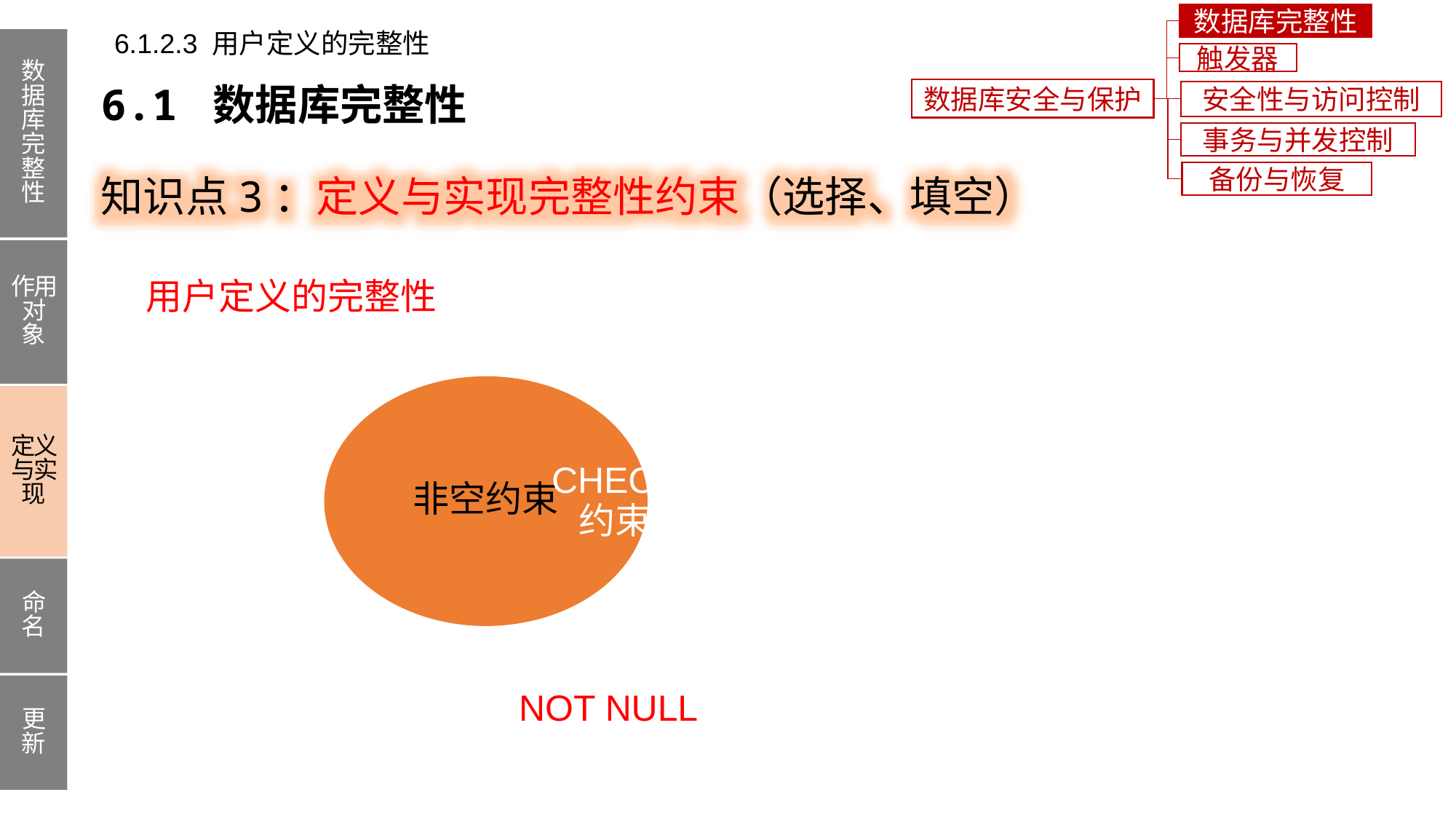

数据库完整性
6.1.2.3 用户定义的完整性
数据库完整性
作用对象
定义与实现
命名
更新
触发器
6.1 数据库完整性
数据库安全与保护
安全性与访问控制
事务与并发控制
知识点3：定义与实现完整性约束（选择、填空）
备份与恢复
用户定义的完整性
非空约束
CHECK
约束
触发器
NOT NULL